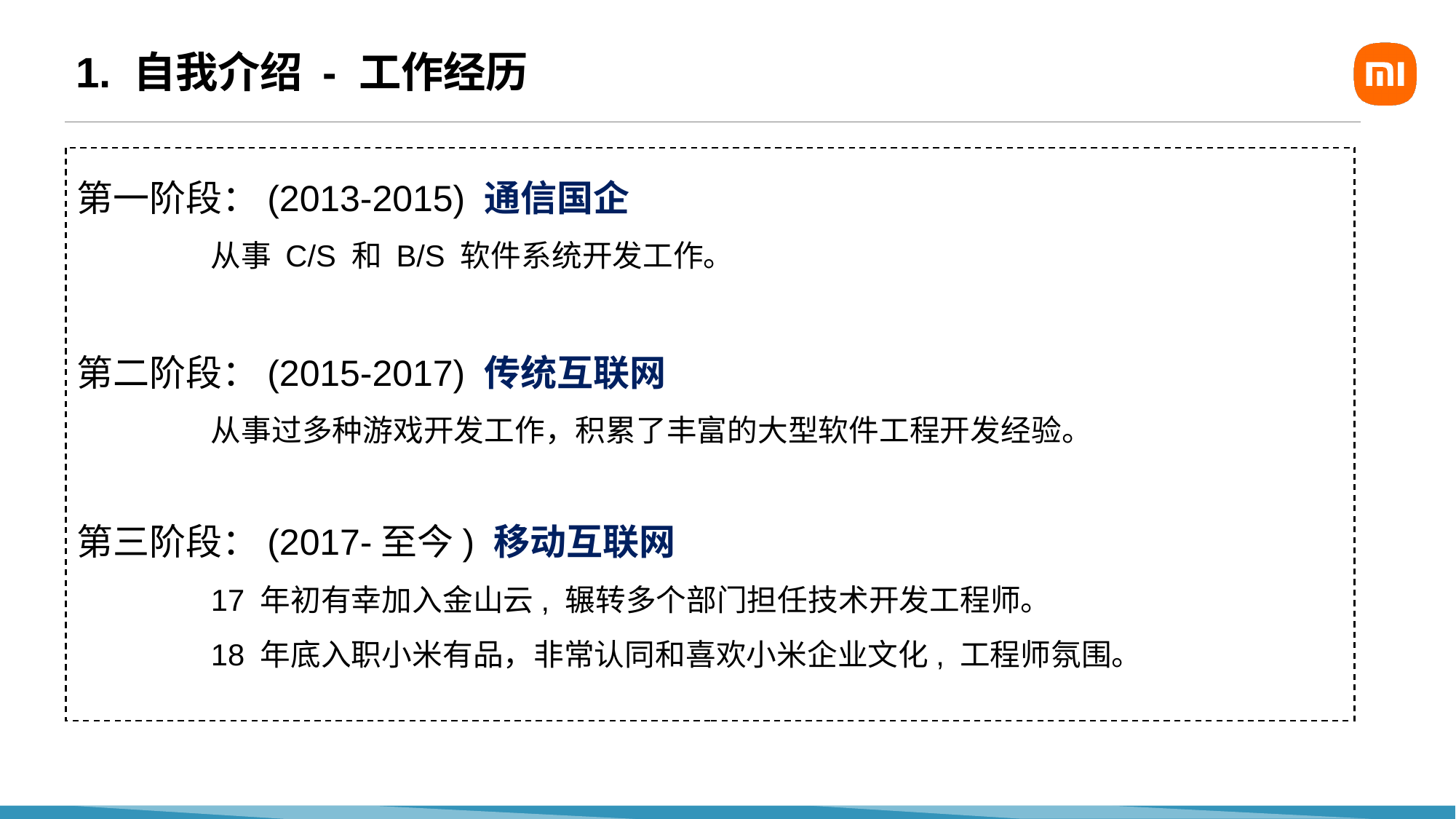

# 1. 自我介绍 - 工作经历
第一阶段：(2013-2015) 通信国企
	   从事 C/S 和 B/S 软件系统开发工作。

第二阶段：(2015-2017) 传统互联网
	   从事过多种游戏开发工作，积累了丰富的大型软件工程开发经验。

第三阶段：(2017-至今) 移动互联网
	   17 年初有幸加入金山云, 辗转多个部门担任技术开发工程师。
	   18 年底入职小米有品，非常认同和喜欢小米企业文化, 工程师氛围。